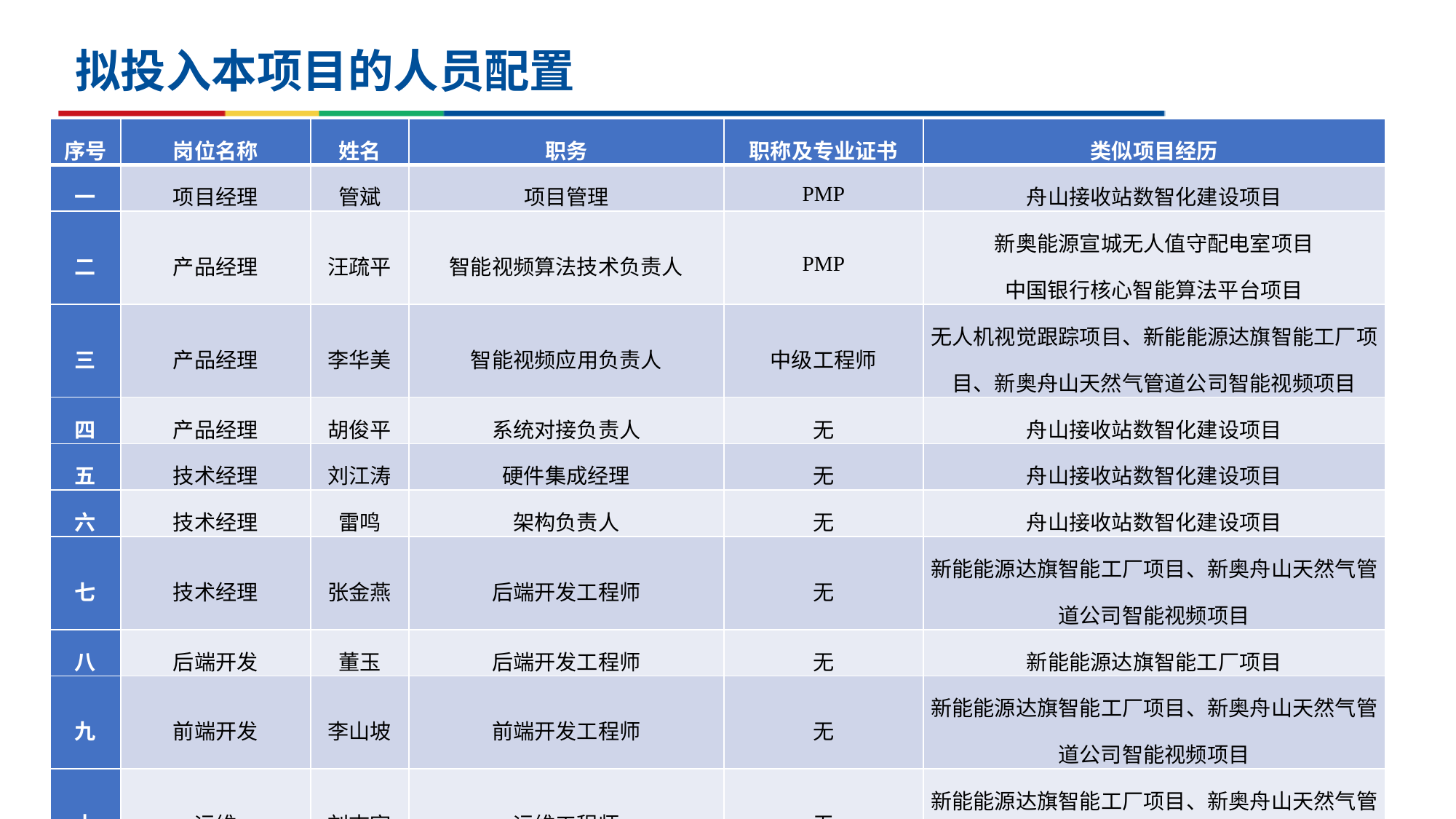

# 拟投入本项目的人员配置
| 序号 | 岗位名称 | 姓名 | 职务 | 职称及专业证书 | 类似项目经历 |
| --- | --- | --- | --- | --- | --- |
| 一 | 项目经理 | 管斌 | 项目管理 | PMP | 舟山接收站数智化建设项目 |
| 二 | 产品经理 | 汪疏平 | 智能视频算法技术负责人 | PMP | 新奥能源宣城无人值守配电室项目 中国银行核心智能算法平台项目 |
| 三 | 产品经理 | 李华美 | 智能视频应用负责人 | 中级工程师 | 无人机视觉跟踪项目、新能能源达旗智能工厂项目、新奥舟山天然气管道公司智能视频项目 |
| 四 | 产品经理 | 胡俊平 | 系统对接负责人 | 无 | 舟山接收站数智化建设项目 |
| 五 | 技术经理 | 刘江涛 | 硬件集成经理 | 无 | 舟山接收站数智化建设项目 |
| 六 | 技术经理 | 雷鸣 | 架构负责人 | 无 | 舟山接收站数智化建设项目 |
| 七 | 技术经理 | 张金燕 | 后端开发工程师 | 无 | 新能能源达旗智能工厂项目、新奥舟山天然气管道公司智能视频项目 |
| 八 | 后端开发 | 董玉 | 后端开发工程师 | 无 | 新能能源达旗智能工厂项目 |
| 九 | 前端开发 | 李山坡 | 前端开发工程师 | 无 | 新能能源达旗智能工厂项目、新奥舟山天然气管道公司智能视频项目 |
| 十 | 运维 | 刘志宇 | 运维工程师 | 无 | 新能能源达旗智能工厂项目、新奥舟山天然气管道公司智能视频项目 |
| 十一 | 智能系统架构师 | 朱恩庆 | 智能系统架构师 | 无 | 新奥新智数智化升级项目 |
| 十二 | 算法工程师 | 贺吉沛 | 算法工程师 | 无 | 新奥青岛场站卸车安全数智化项目 |
| 十三 | 算法工程师 | 万晓东 | 算法工程师 | 无 | 新奥危险作业施工智能检测 |
6